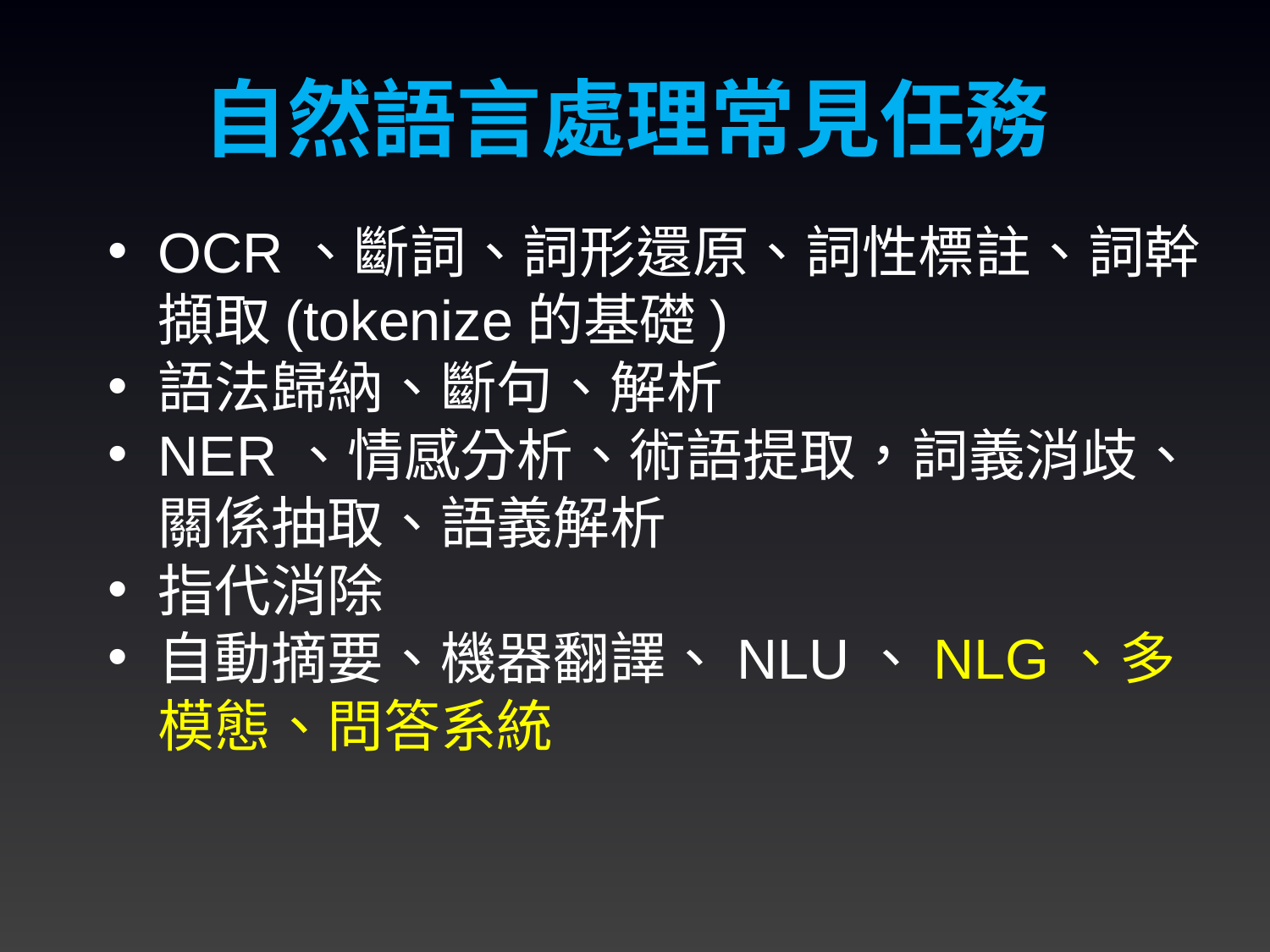

自然語言處理常見任務
OCR、斷詞、詞形還原、詞性標註、詞幹擷取(tokenize的基礎)
語法歸納、斷句、解析
NER、情感分析、術語提取，詞義消歧、關係抽取、語義解析
指代消除
自動摘要、機器翻譯、NLU、NLG、多模態、問答系統